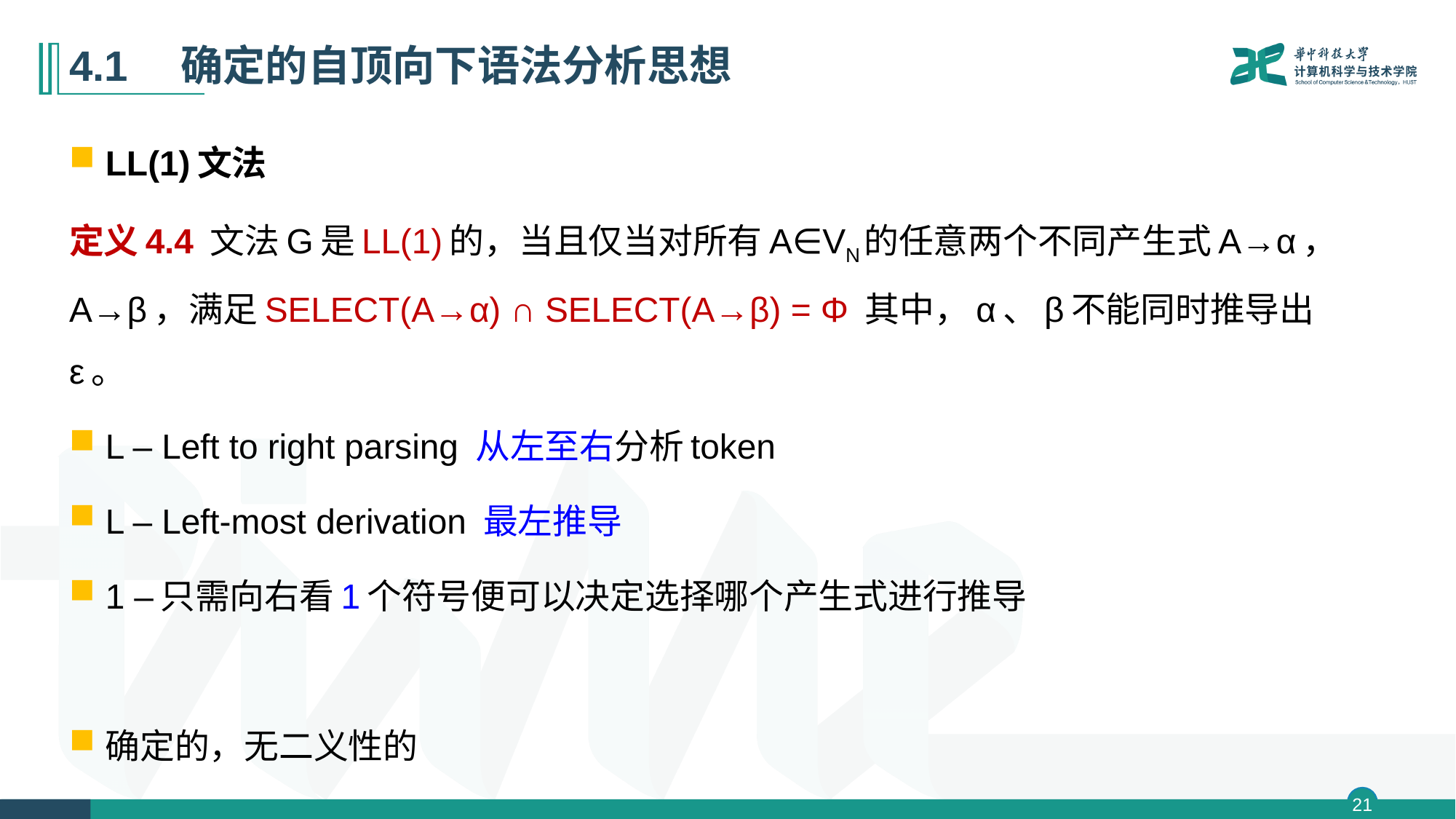

# 4.1　确定的自顶向下语法分析思想
LL(1)文法
定义4.4 文法G是LL(1)的，当且仅当对所有A∈VN的任意两个不同产生式A→α，A→β，满足SELECT(A→α) ∩ SELECT(A→β) = Φ 其中，α、β不能同时推导出ε。
L – Left to right parsing 从左至右分析token
L – Left-most derivation 最左推导
1 –只需向右看1个符号便可以决定选择哪个产生式进行推导

确定的，无二义性的